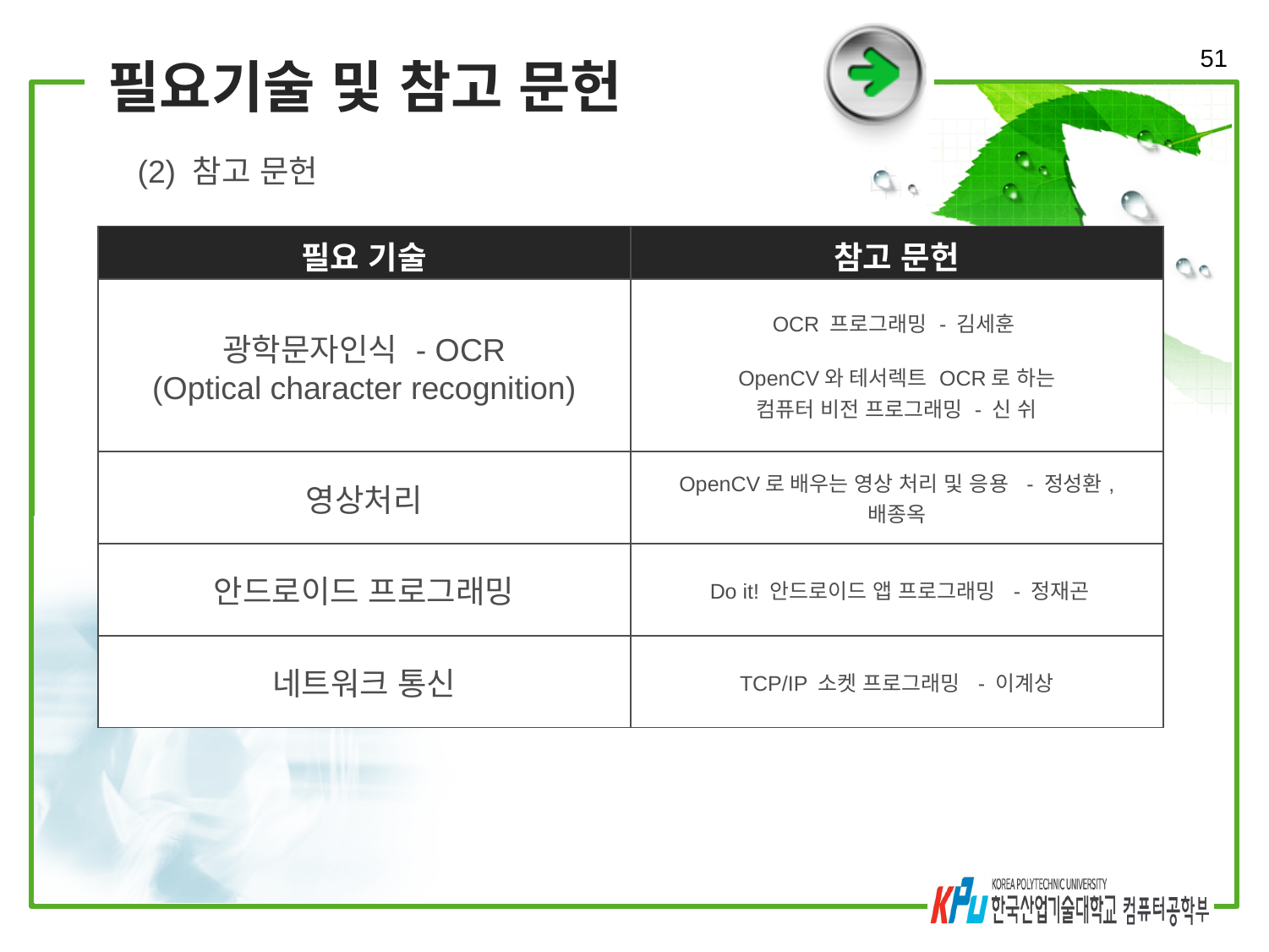

51
# 필요기술 및 참고 문헌
(2) 참고 문헌
| 필요 기술 | 참고 문헌 |
| --- | --- |
| 광학문자인식 - OCR (Optical character recognition) | OCR 프로그래밍 - 김세훈 OpenCV와 테서렉트 OCR로 하는 컴퓨터 비전 프로그래밍 - 신 쉬 |
| 영상처리 | OpenCV로 배우는 영상 처리 및 응용  - 정성환, 배종옥 |
| 안드로이드 프로그래밍 | Do it! 안드로이드 앱 프로그래밍 - 정재곤 |
| 네트워크 통신 | TCP/IP 소켓 프로그래밍 - 이계상 |